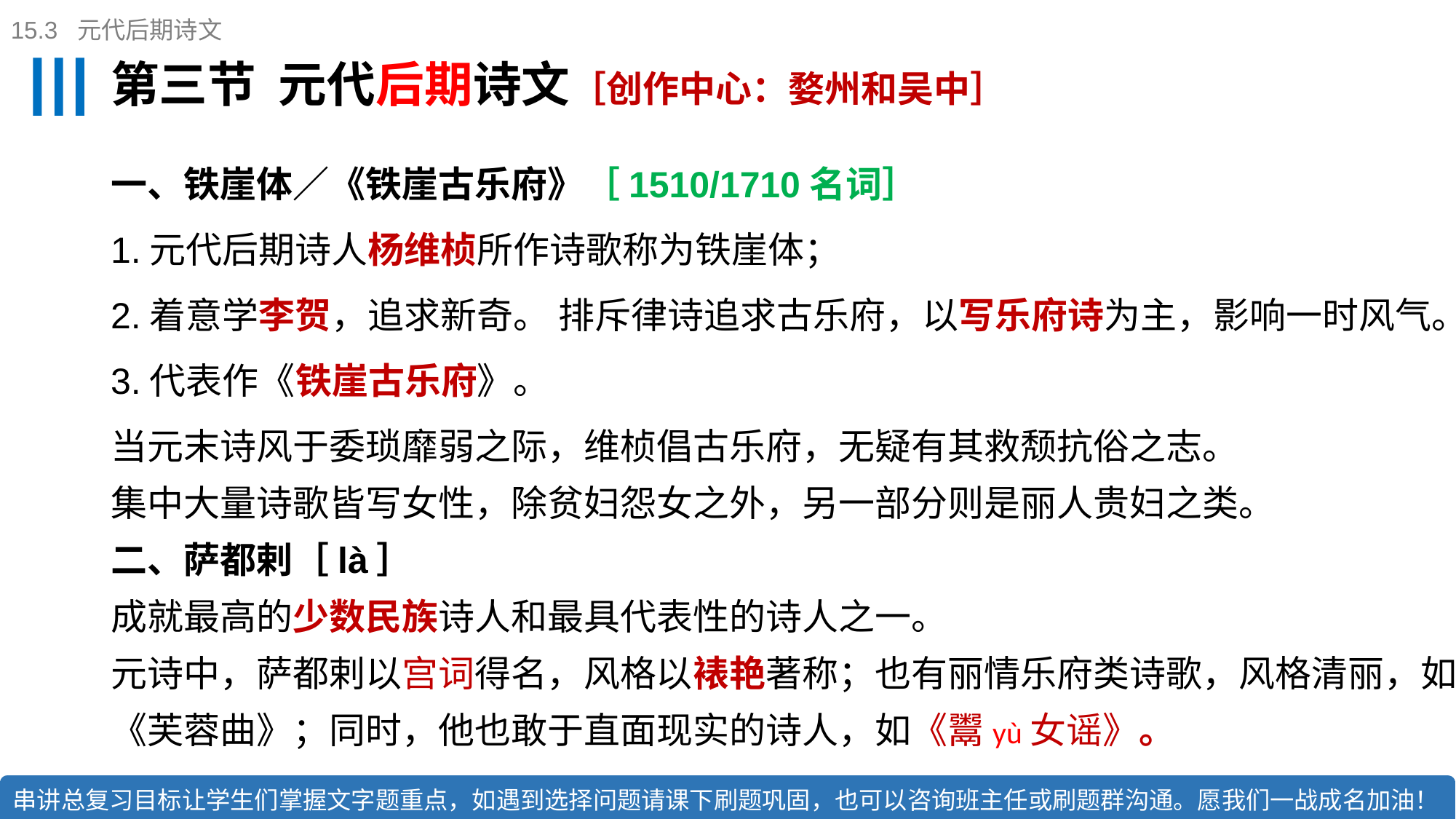

15.3  元代后期诗文
# 第三节  元代后期诗文［创作中心：婺州和吴中］
一、铁崖体／《铁崖古乐府》［1510/1710名词］
1.元代后期诗人杨维桢所作诗歌称为铁崖体；
2.着意学李贺，追求新奇。 排斥律诗追求古乐府，以写乐府诗为主，影响一时风气。
3.代表作《铁崖古乐府》。
当元末诗风于委琐靡弱之际，维桢倡古乐府，无疑有其救颓抗俗之志。
集中大量诗歌皆写女性，除贫妇怨女之外，另一部分则是丽人贵妇之类。
二、萨都剌［là］
成就最高的少数民族诗人和最具代表性的诗人之一。
元诗中，萨都剌以宫词得名，风格以裱艳著称；也有丽情乐府类诗歌，风格清丽，如《芙蓉曲》；同时，他也敢于直面现实的诗人，如《鬻yù女谣》。